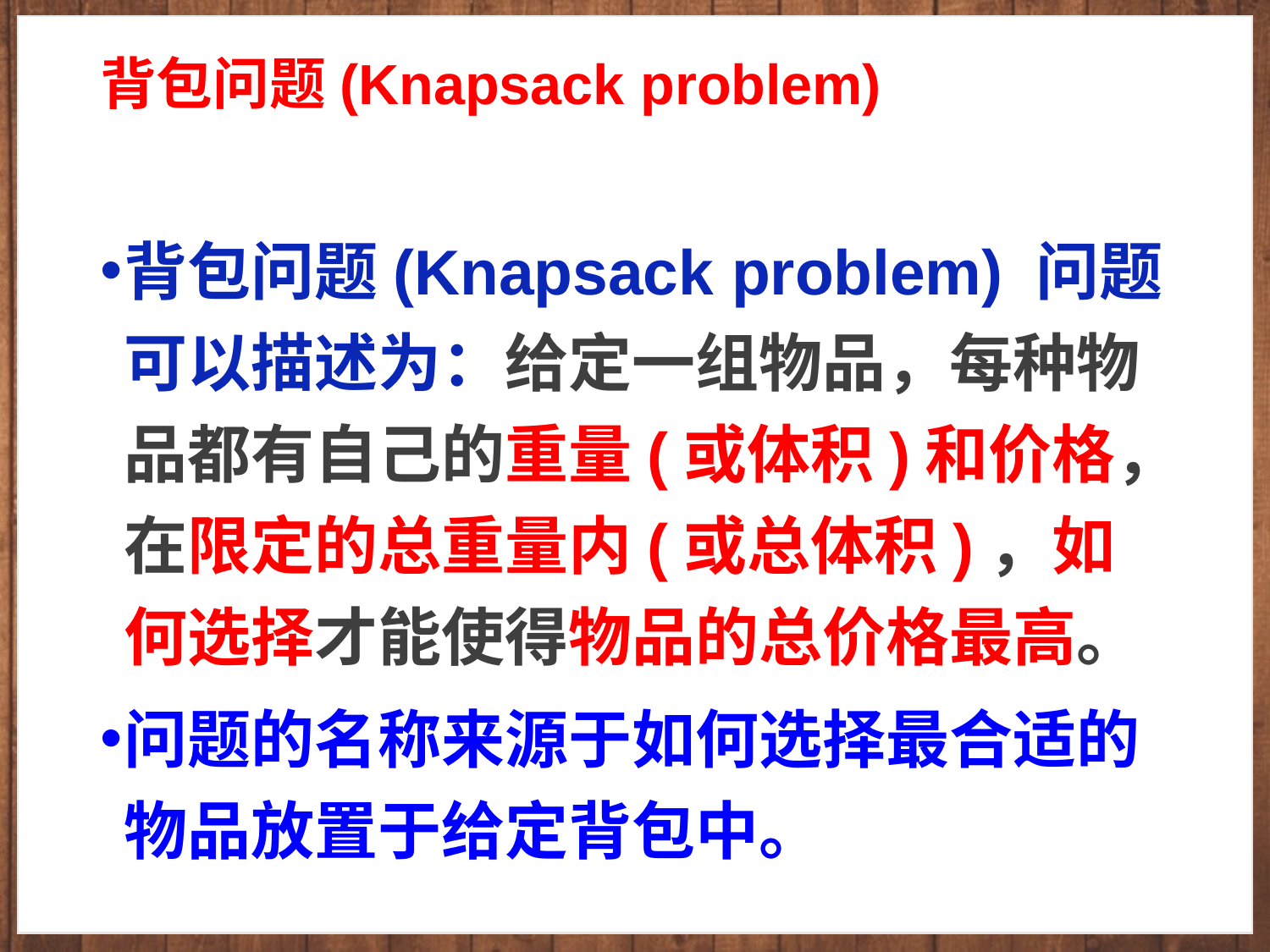

# 背包问题(Knapsack problem)
背包问题(Knapsack problem) 问题可以描述为：给定一组物品，每种物品都有自己的重量(或体积)和价格，在限定的总重量内(或总体积)，如何选择才能使得物品的总价格最高。
问题的名称来源于如何选择最合适的物品放置于给定背包中。